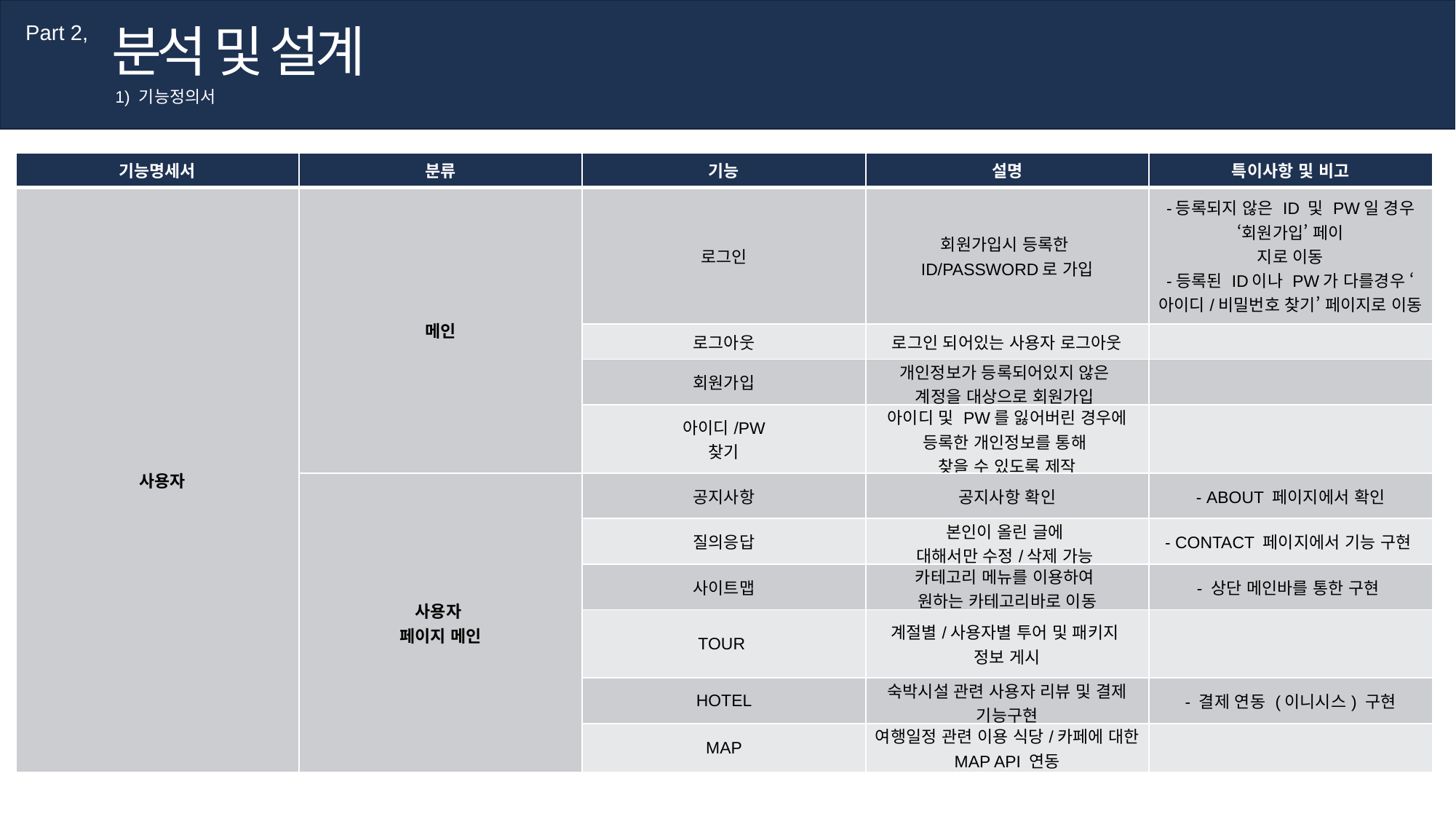

분석 및 설계
Part 2,
1) 기능정의서
| 기능명세서 | 분류 | 기능 | 설명 | 특이사항 및 비고 |
| --- | --- | --- | --- | --- |
| 사용자 | 메인 | 로그인 | 회원가입시 등록한 ID/PASSWORD로 가입 | -등록되지 않은 ID 및 PW일 경우 ‘회원가입’ 페이 지로 이동 -등록된 ID이나 PW가 다를경우 ‘아이디/비밀번호 찾기’ 페이지로 이동 |
|  |  | 로그아웃 | 로그인 되어있는 사용자 로그아웃 |  |
|  |  | 회원가입 | 개인정보가 등록되어있지 않은 계정을 대상으로 회원가입 |  |
|  |  | 아이디/PW 찾기 | 아이디 및 PW를 잃어버린 경우에 등록한 개인정보를 통해 찾을 수 있도록 제작 |  |
|  | 사용자 페이지 메인 | 공지사항 | 공지사항 확인 | - ABOUT 페이지에서 확인 |
|  |  | 질의응답 | 본인이 올린 글에 대해서만 수정/삭제 가능 | - CONTACT 페이지에서 기능 구현 |
|  |  | 사이트맵 | 카테고리 메뉴를 이용하여 원하는 카테고리바로 이동 | - 상단 메인바를 통한 구현 |
|  |  | TOUR | 계절별/사용자별 투어 및 패키지 정보 게시 |  |
|  |  | HOTEL | 숙박시설 관련 사용자 리뷰 및 결제 기능구현 | - 결제 연동 (이니시스) 구현 |
|  |  | MAP | 여행일정 관련 이용 식당/카페에 대한 MAP API 연동 |  |